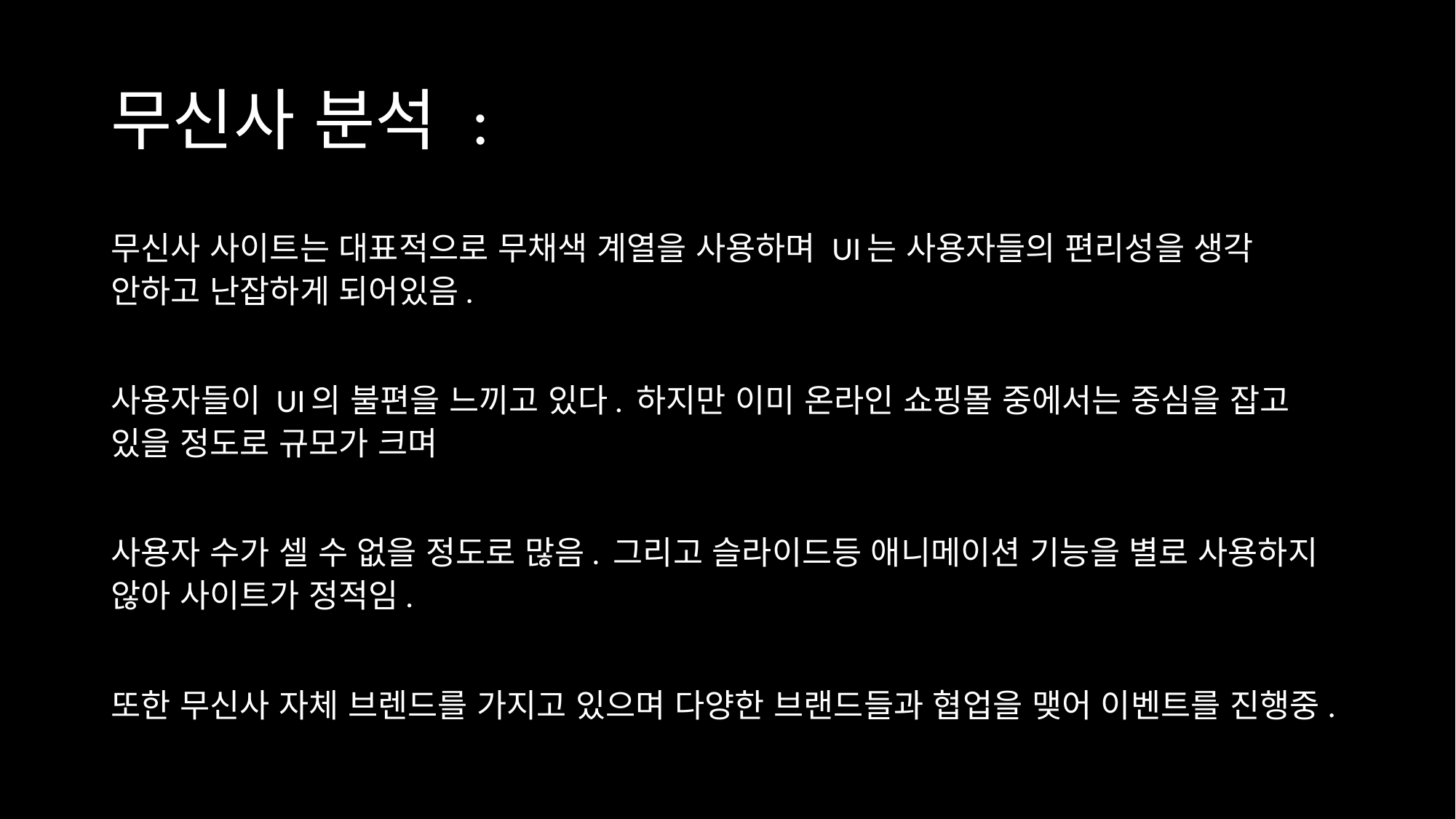

# 무신사 분석 :
무신사 사이트는 대표적으로 무채색 계열을 사용하며 UI는 사용자들의 편리성을 생각 안하고 난잡하게 되어있음.

사용자들이 UI의 불편을 느끼고 있다. 하지만 이미 온라인 쇼핑몰 중에서는 중심을 잡고 있을 정도로 규모가 크며

사용자 수가 셀 수 없을 정도로 많음. 그리고 슬라이드등 애니메이션 기능을 별로 사용하지 않아 사이트가 정적임.

또한 무신사 자체 브렌드를 가지고 있으며 다양한 브랜드들과 협업을 맺어 이벤트를 진행중.